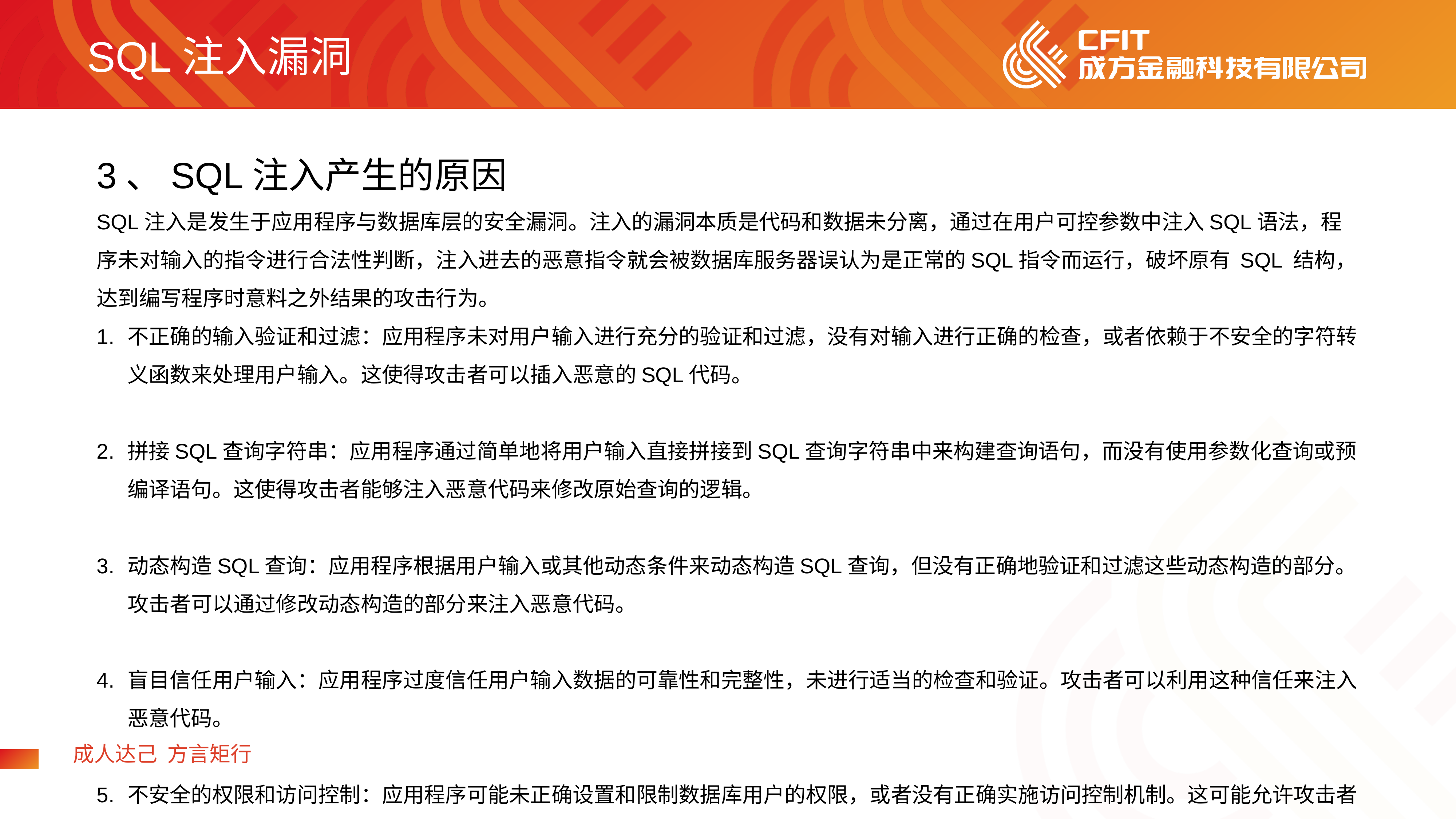

SQL注入漏洞
3、SQL注入产生的原因
SQL注入是发生于应用程序与数据库层的安全漏洞。注入的漏洞本质是代码和数据未分离，通过在用户可控参数中注入SQL语法，程序未对输入的指令进行合法性判断，注入进去的恶意指令就会被数据库服务器误认为是正常的SQL指令而运行，破坏原有 SQL 结构，达到编写程序时意料之外结果的攻击行为。
不正确的输入验证和过滤：应用程序未对用户输入进行充分的验证和过滤，没有对输入进行正确的检查，或者依赖于不安全的字符转义函数来处理用户输入。这使得攻击者可以插入恶意的SQL代码。

拼接SQL查询字符串：应用程序通过简单地将用户输入直接拼接到SQL查询字符串中来构建查询语句，而没有使用参数化查询或预编译语句。这使得攻击者能够注入恶意代码来修改原始查询的逻辑。

动态构造SQL查询：应用程序根据用户输入或其他动态条件来动态构造SQL查询，但没有正确地验证和过滤这些动态构造的部分。攻击者可以通过修改动态构造的部分来注入恶意代码。

盲目信任用户输入：应用程序过度信任用户输入数据的可靠性和完整性，未进行适当的检查和验证。攻击者可以利用这种信任来注入恶意代码。

不安全的权限和访问控制：应用程序可能未正确设置和限制数据库用户的权限，或者没有正确实施访问控制机制。这可能允许攻击者执行未授权的数据库操作。

不安全的错误处理：应用程序在出现错误时，可能会泄露敏感的错误信息，包括数据库结构、查询语句和数据。攻击者可以利用这些信息来进一步利用和利用注入漏洞。